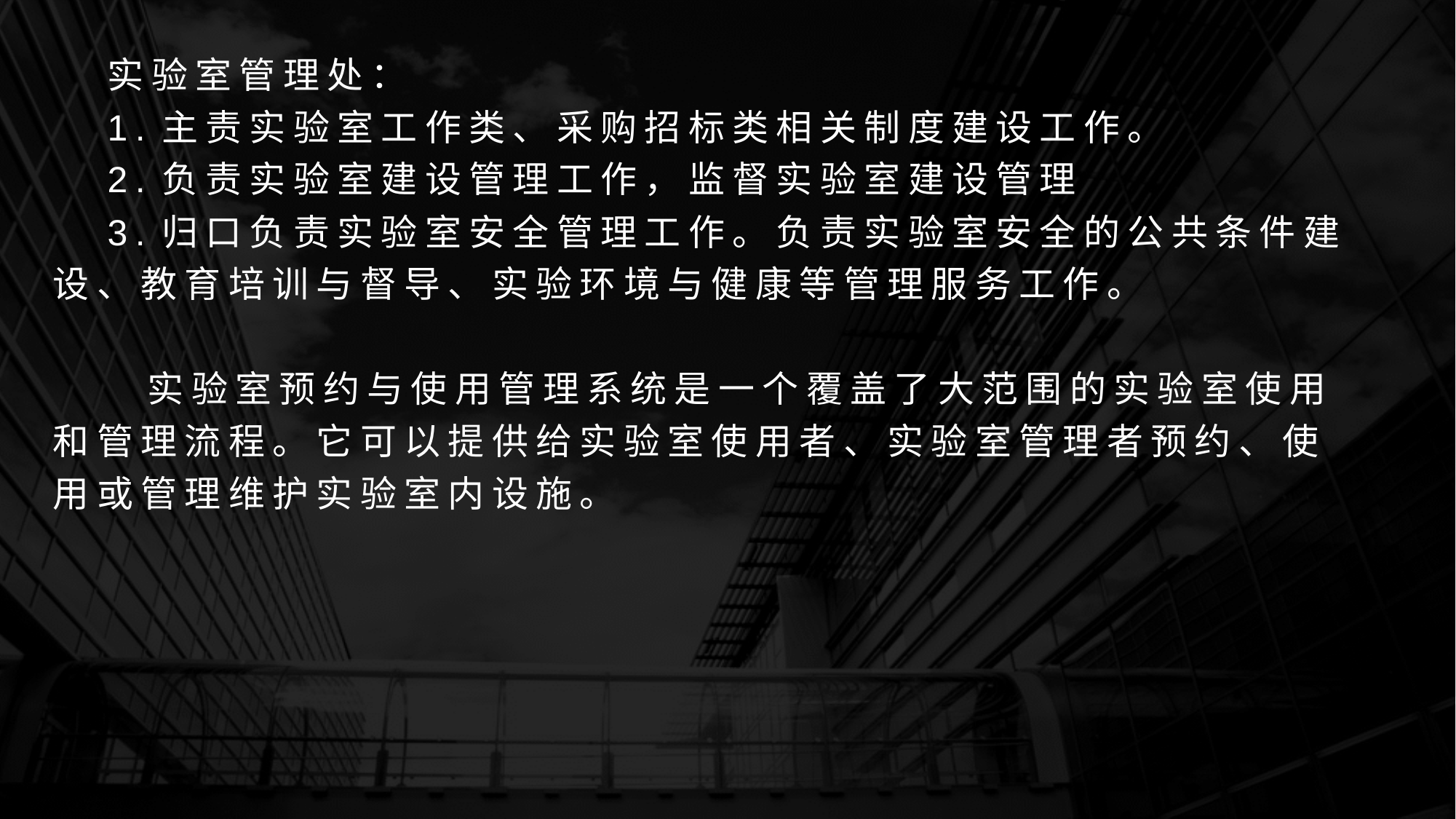

实验室管理处：
1.主责实验室工作类、采购招标类相关制度建设工作。
2.负责实验室建设管理工作，监督实验室建设管理
3.归口负责实验室安全管理工作。负责实验室安全的公共条件建设、教育培训与督导、实验环境与健康等管理服务工作。

  实验室预约与使用管理系统是一个覆盖了大范围的实验室使用和管理流程。它可以提供给实验室使用者、实验室管理者预约、使用或管理维护实验室内设施。